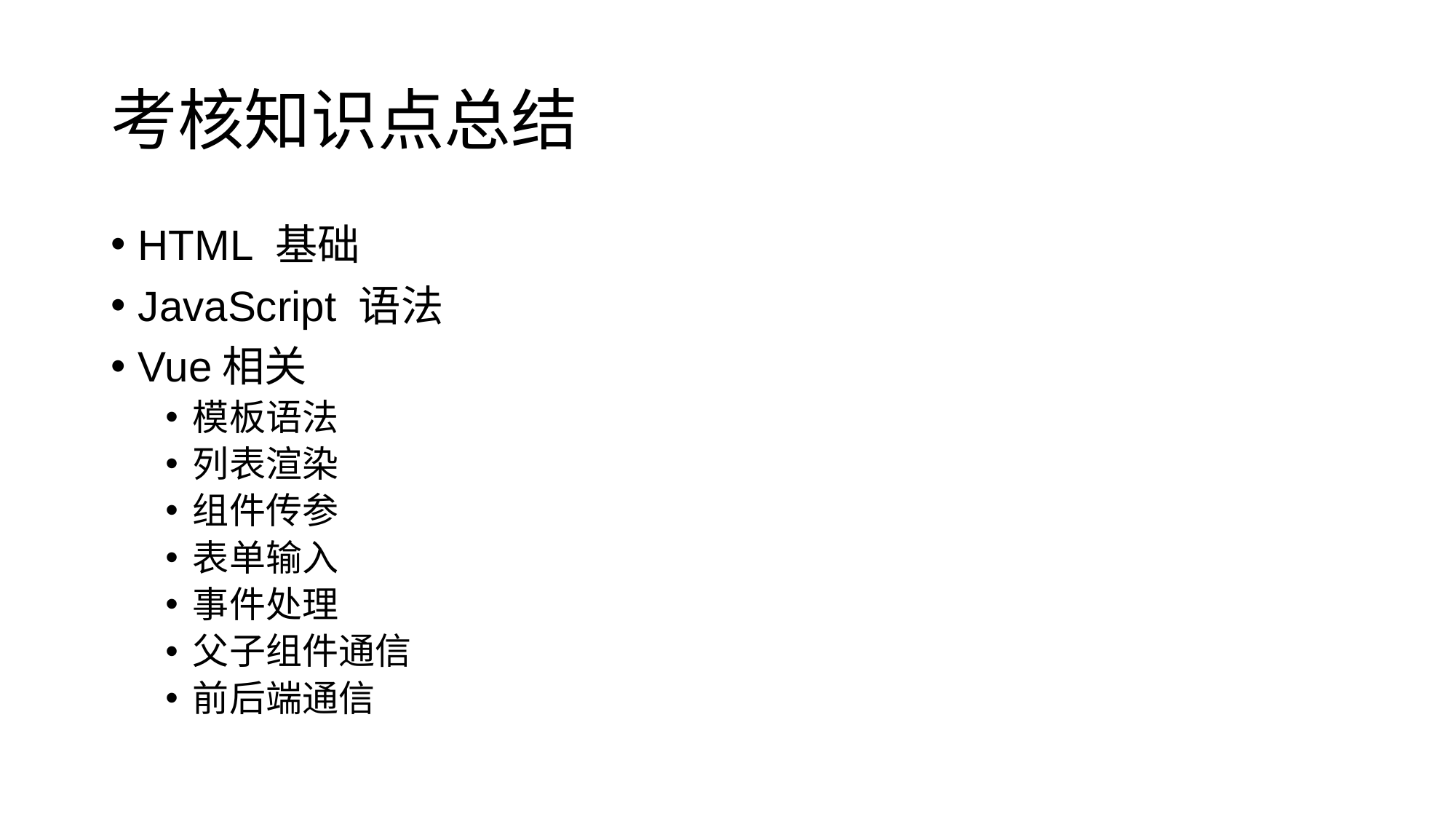

# 考核知识点总结
HTML 基础
JavaScript 语法
Vue相关
模板语法
列表渲染
组件传参
表单输入
事件处理
父子组件通信
前后端通信